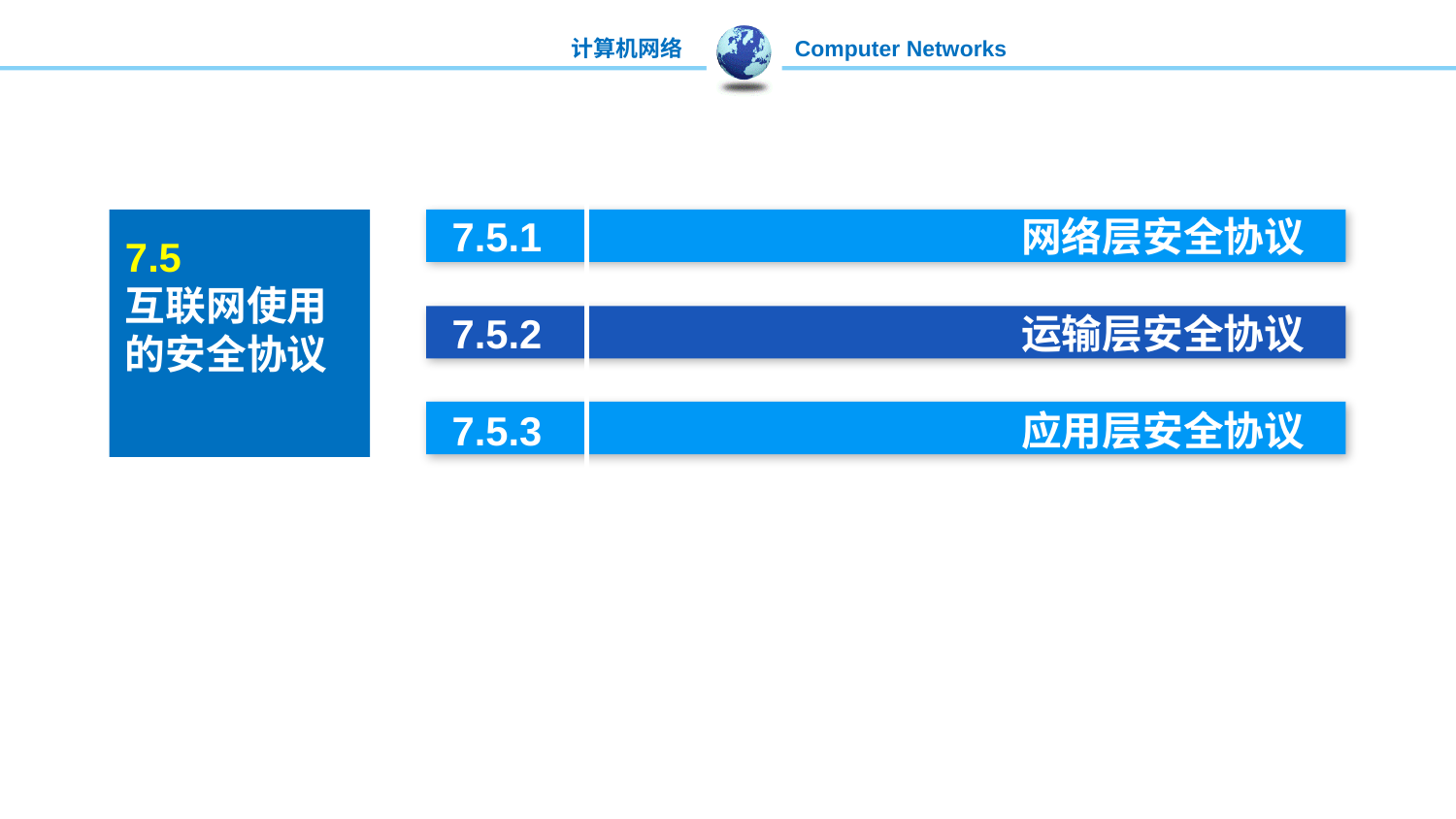

7.5.1  			           网络层安全协议

7.5.2  			           运输层安全协议

7.5.3 			           应用层安全协议

7.5
互联网使用的安全协议